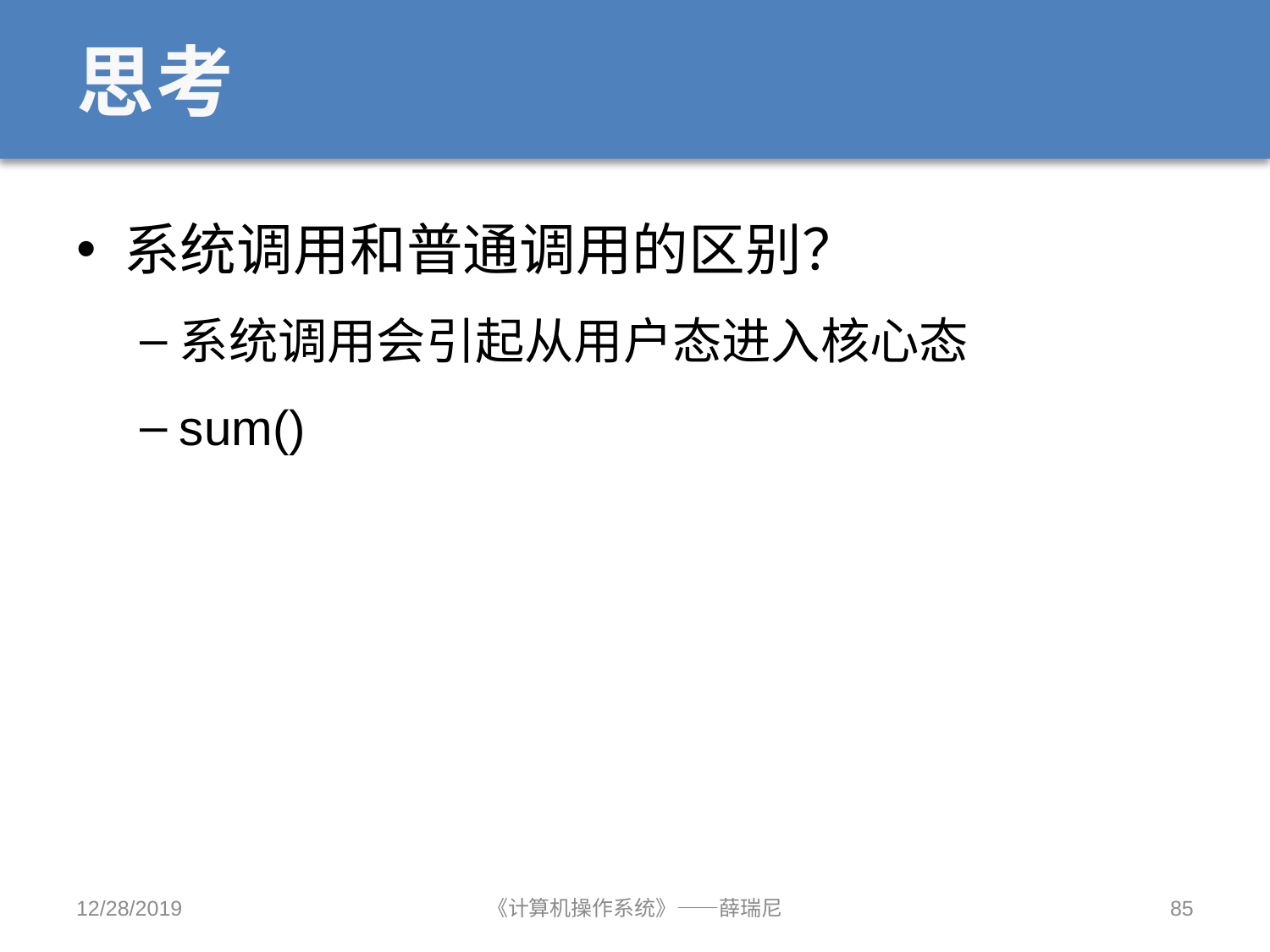

# 思考
系统调用和普通调用的区别？
系统调用会引起从用户态进入核心态
sum()

12/28/2019
《计算机操作系统》——薛瑞尼
85